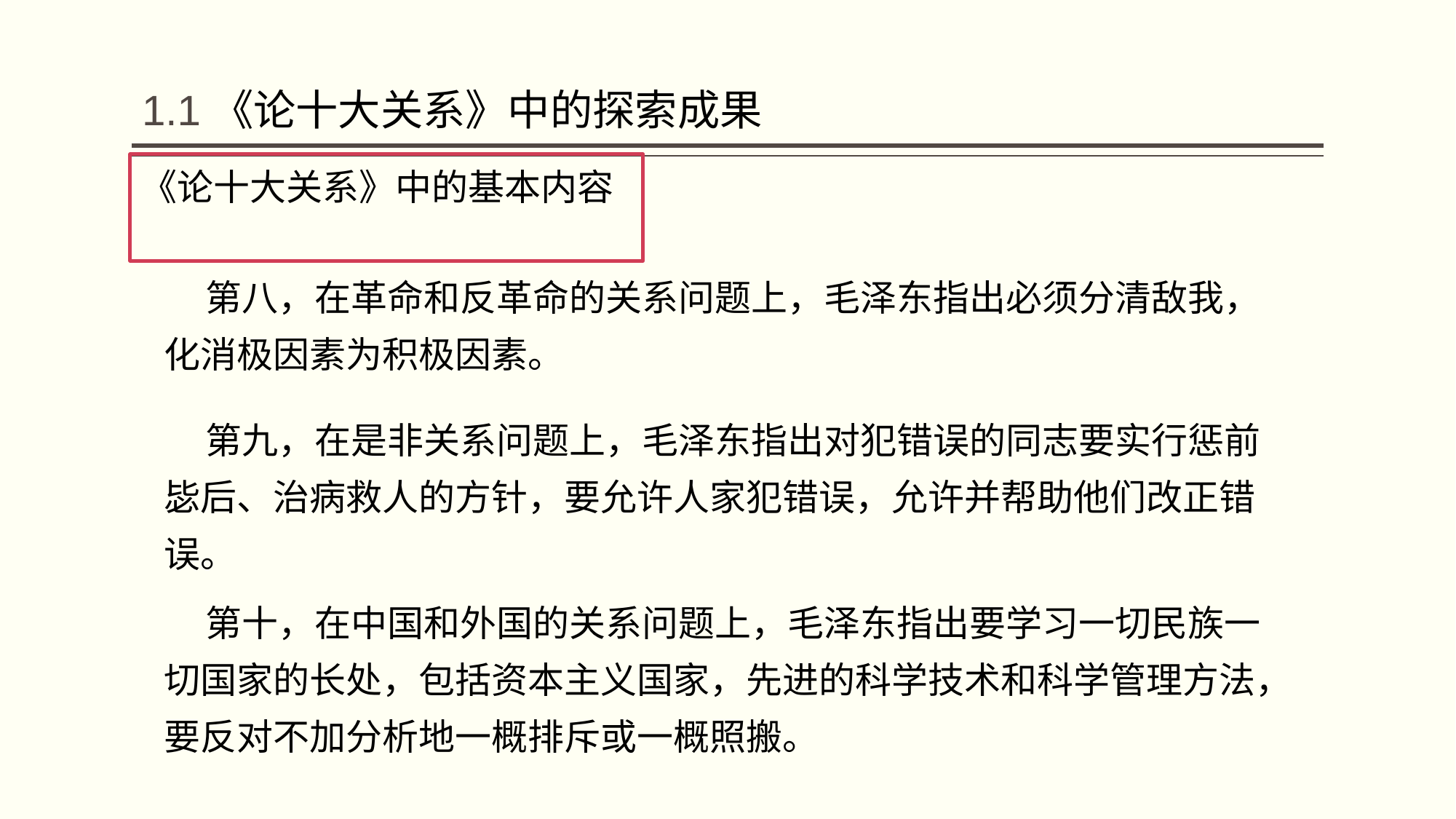

# 1.1《论十大关系》中的探索成果
《论十大关系》中的基本内容
    第八，在革命和反革命的关系问题上，毛泽东指出必须分清敌我，化消极因素为积极因素。
    第九，在是非关系问题上，毛泽东指出对犯错误的同志要实行惩前毖后、治病救人的方针，要允许人家犯错误，允许并帮助他们改正错误。
    第十，在中国和外国的关系问题上，毛泽东指出要学习一切民族一切国家的长处，包括资本主义国家，先进的科学技术和科学管理方法，要反对不加分析地一概排斥或一概照搬。